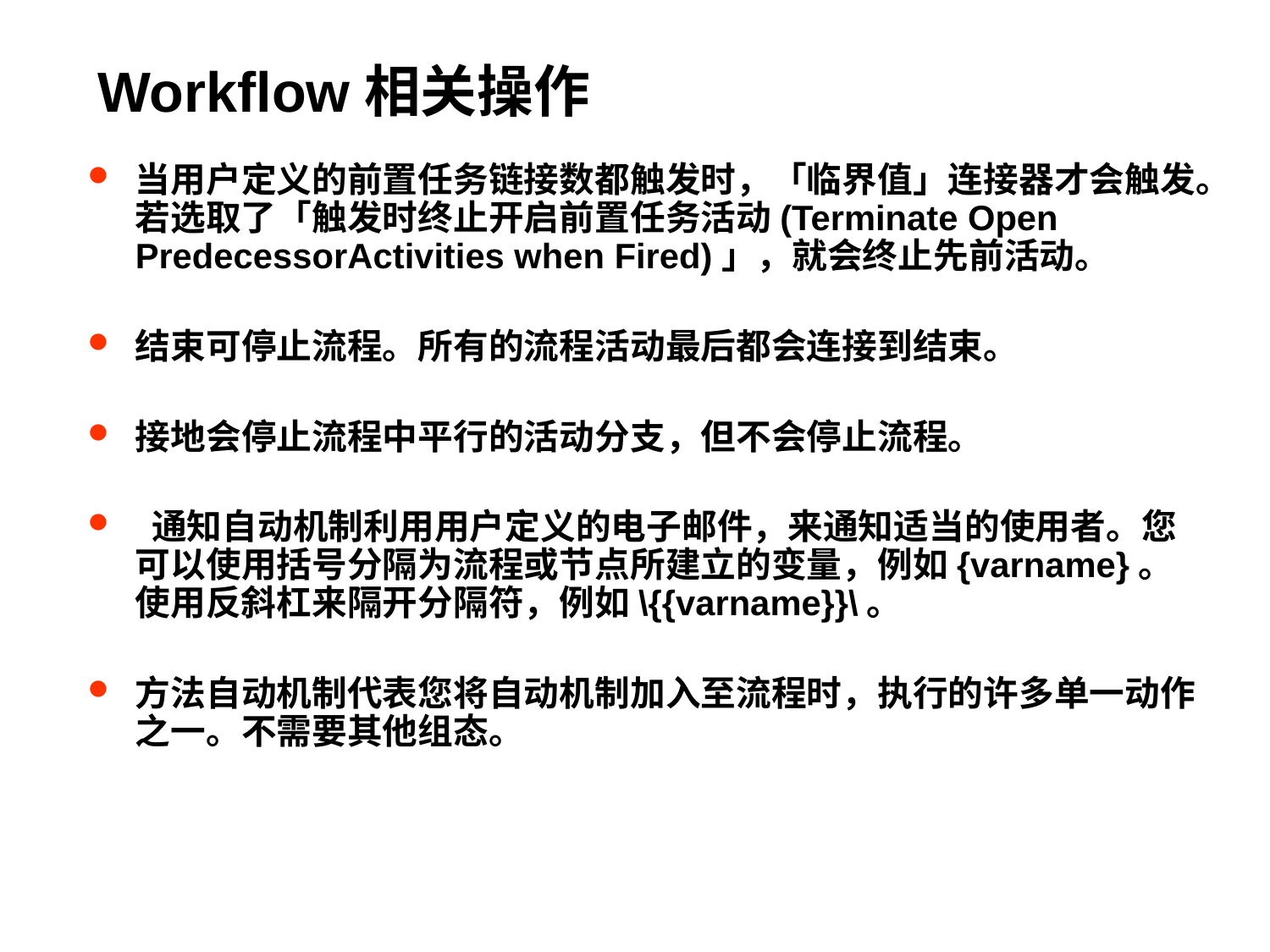

# Workflow相关操作
当用户定义的前置任务链接数都触发时，「临界值」连接器才会触发。若选取了「触发时终止开启前置任务活动(Terminate Open PredecessorActivities when Fired)」，就会终止先前活动。

结束可停止流程。所有的流程活动最后都会连接到结束。

接地会停止流程中平行的活动分支，但不会停止流程。

 通知自动机制利用用户定义的电子邮件，来通知适当的使用者。您可以使用括号分隔为流程或节点所建立的变量，例如{varname}。使用反斜杠来隔开分隔符，例如\{{varname}}\。

方法自动机制代表您将自动机制加入至流程时，执行的许多单一动作之一。不需要其他组态。